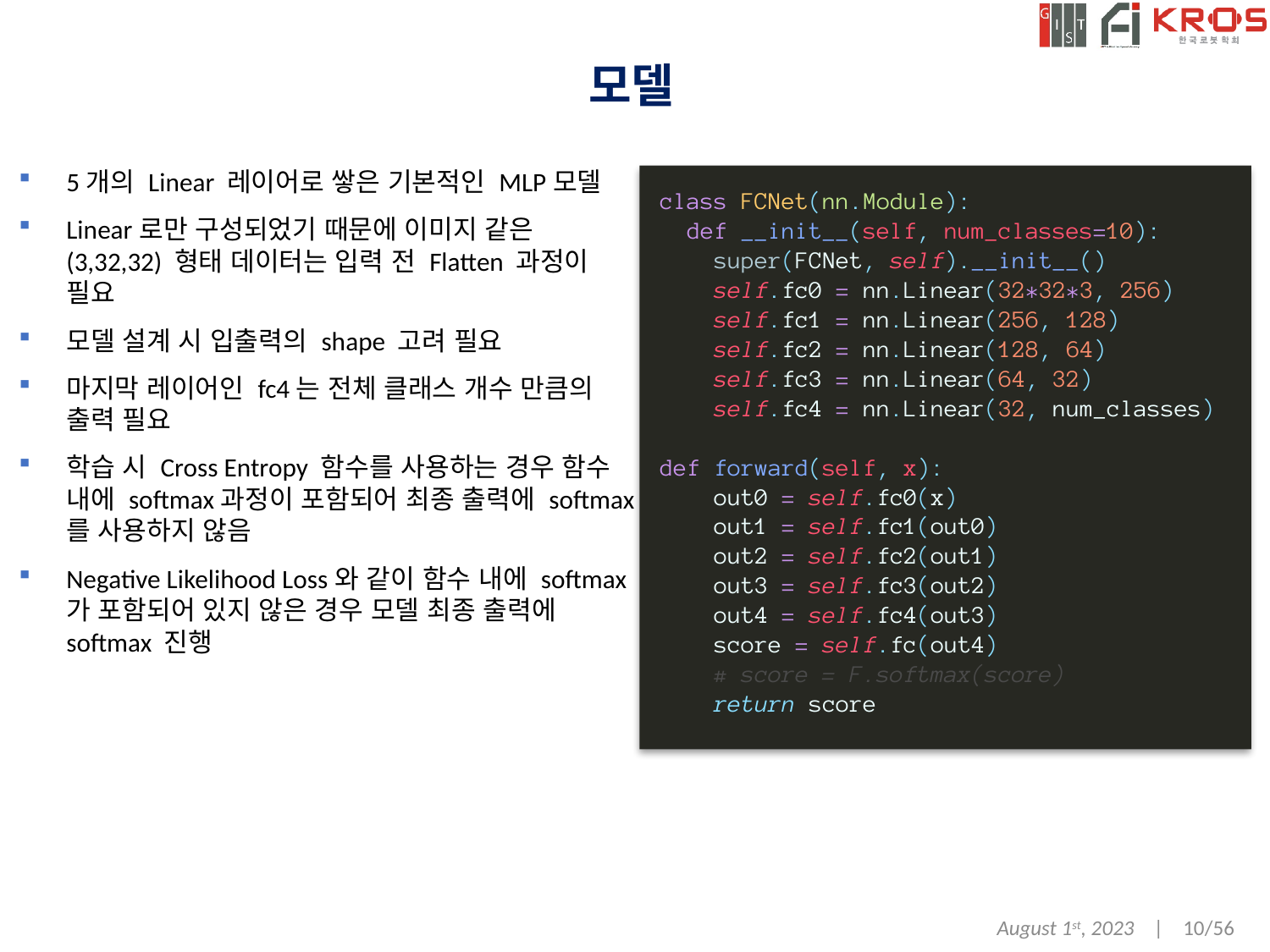

# 모델
5개의 Linear 레이어로 쌓은 기본적인 MLP모델
Linear로만 구성되었기 때문에 이미지 같은 (3,32,32) 형태 데이터는 입력 전 Flatten 과정이 필요
모델 설계 시 입출력의 shape 고려 필요
마지막 레이어인 fc4는 전체 클래스 개수 만큼의 출력 필요
학습 시 Cross Entropy 함수를 사용하는 경우 함수 내에 softmax과정이 포함되어 최종 출력에 softmax를 사용하지 않음
Negative Likelihood Loss와 같이 함수 내에 softmax가 포함되어 있지 않은 경우 모델 최종 출력에 softmax 진행

class FCNet(nn.Module):
  def __init__(self, num_classes=10):
    super(FCNet, self).__init__()
    self.fc0 = nn.Linear(32*32*3, 256)
    self.fc1 = nn.Linear(256, 128)
    self.fc2 = nn.Linear(128, 64)
    self.fc3 = nn.Linear(64, 32)
    self.fc4 = nn.Linear(32, num_classes)

def forward(self, x):
    out0 = self.fc0(x)
    out1 = self.fc1(out0)
    out2 = self.fc2(out1)
    out3 = self.fc3(out2)
    out4 = self.fc4(out3)
    score = self.fc(out4)
    # score = F.softmax(score)
    return score
August 1st, 2023    |    10/56